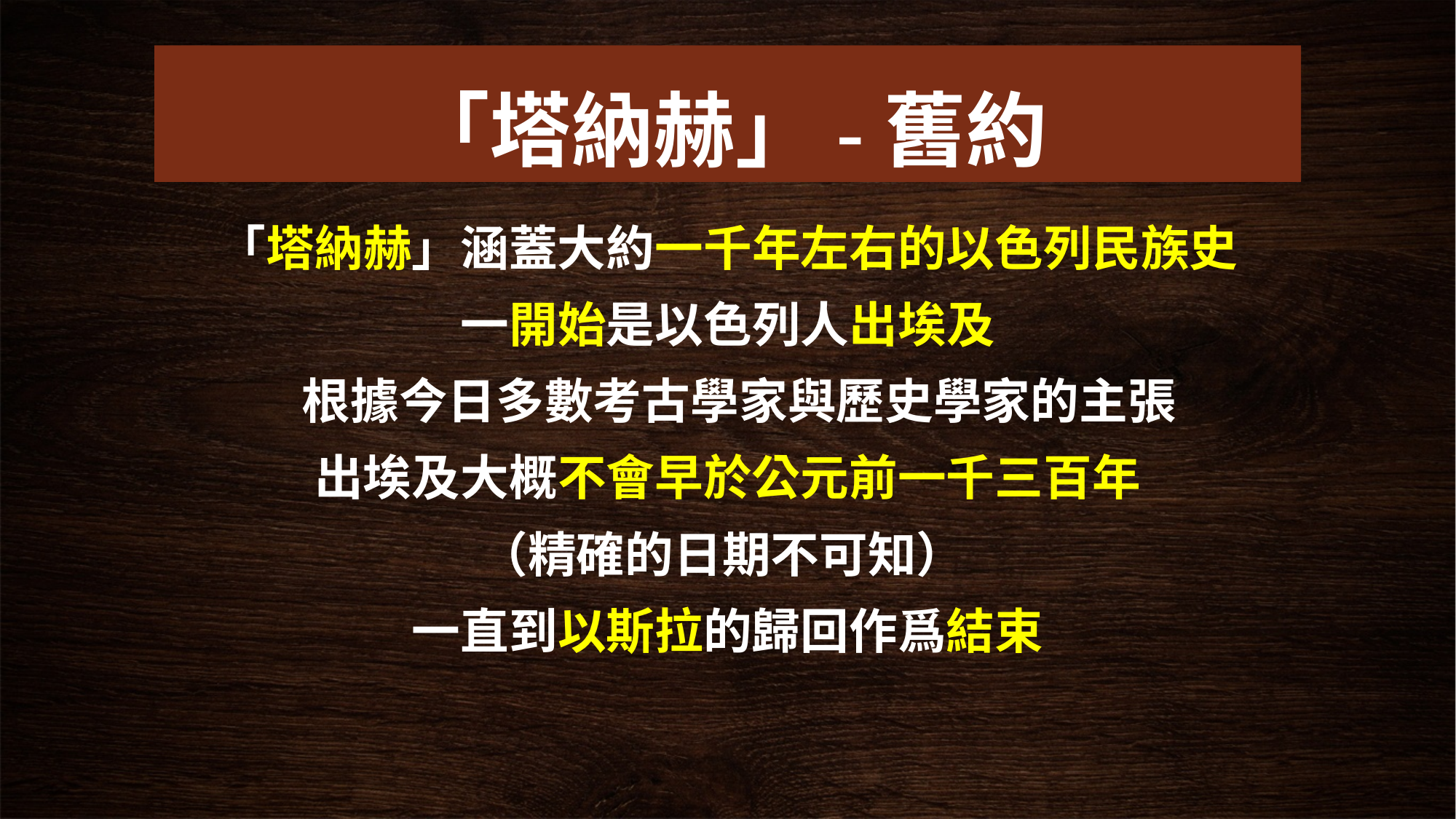

# 「塔納赫」-舊約
「塔納赫」涵蓋大約一千年左右的以色列民族史
一開始是以色列人出埃及
 根據今日多數考古學家與歷史學家的主張
出埃及大概不會早於公元前一千三百年
（精確的日期不可知）
一直到以斯拉的歸回作爲結束